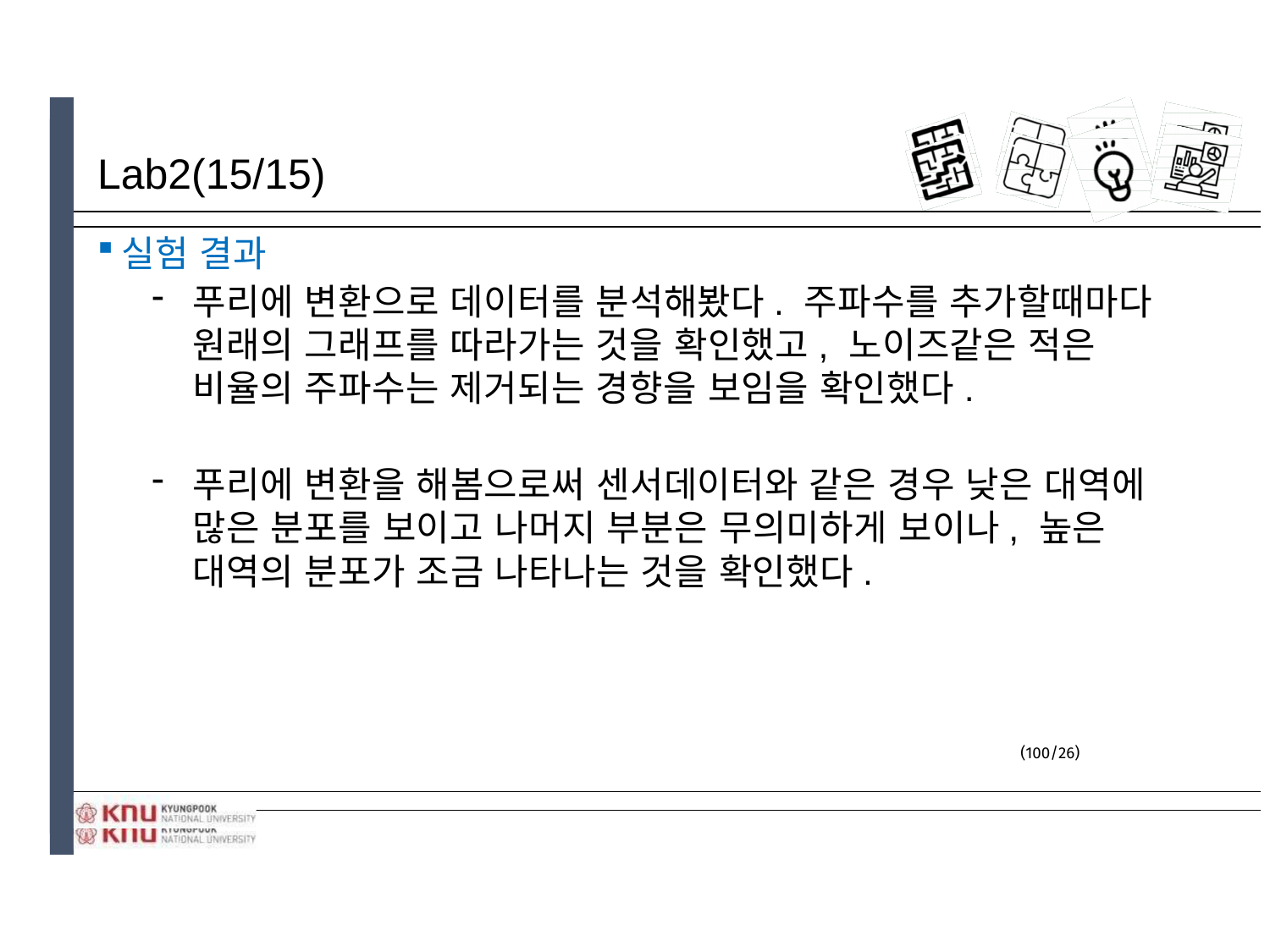

# Lab2(15/15)
실험 결과
푸리에 변환으로 데이터를 분석해봤다. 주파수를 추가할때마다 원래의 그래프를 따라가는 것을 확인했고, 노이즈같은 적은 비율의 주파수는 제거되는 경향을 보임을 확인했다.

푸리에 변환을 해봄으로써 센서데이터와 같은 경우 낮은 대역에 많은 분포를 보이고 나머지 부분은 무의미하게 보이나, 높은 대역의 분포가 조금 나타나는 것을 확인했다.

(100/26)